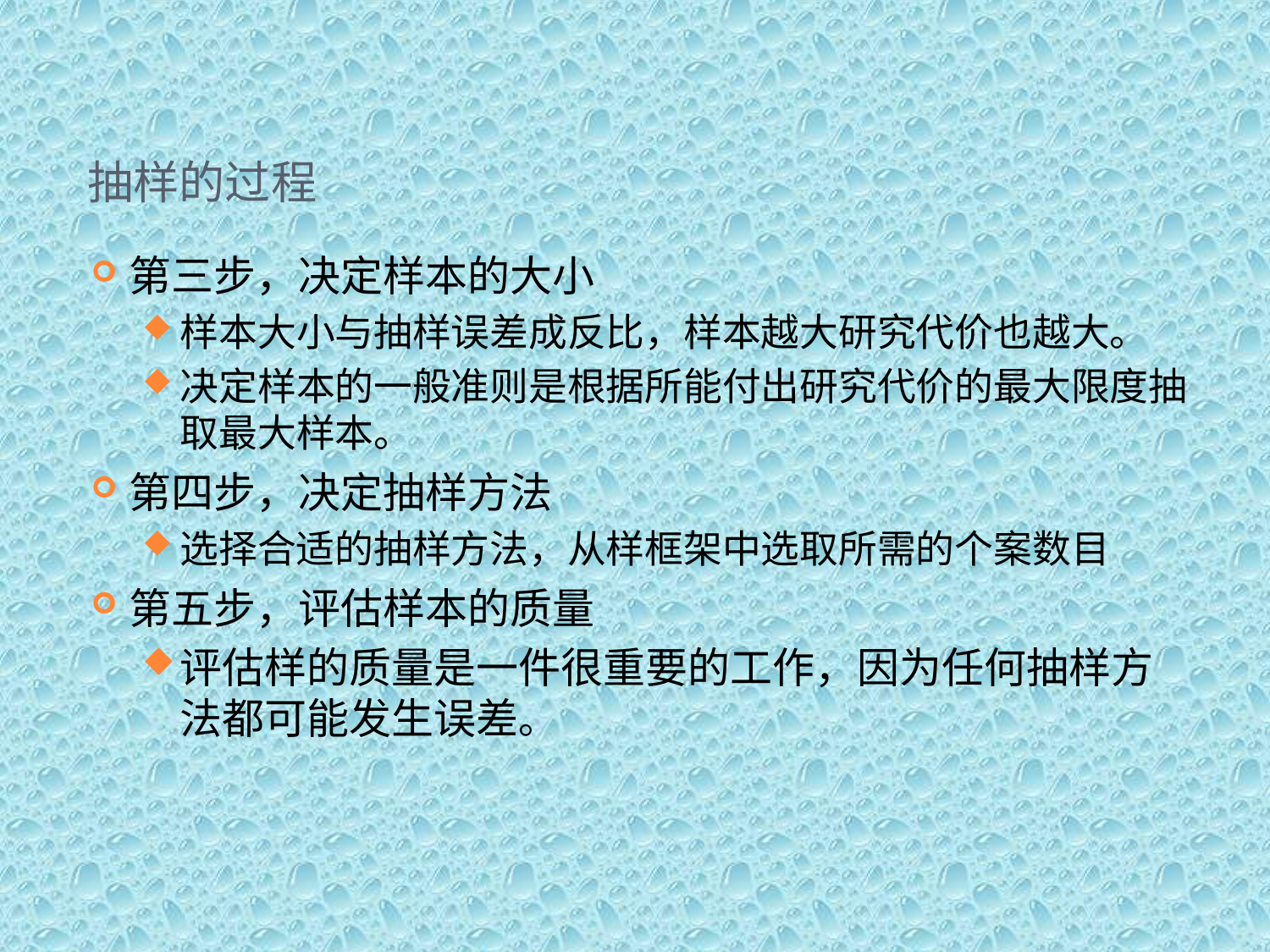

# 抽样的过程
第三步，决定样本的大小
样本大小与抽样误差成反比，样本越大研究代价也越大。
决定样本的一般准则是根据所能付出研究代价的最大限度抽取最大样本。
第四步，决定抽样方法
选择合适的抽样方法，从样框架中选取所需的个案数目
第五步，评估样本的质量
评估样的质量是一件很重要的工作，因为任何抽样方法都可能发生误差。